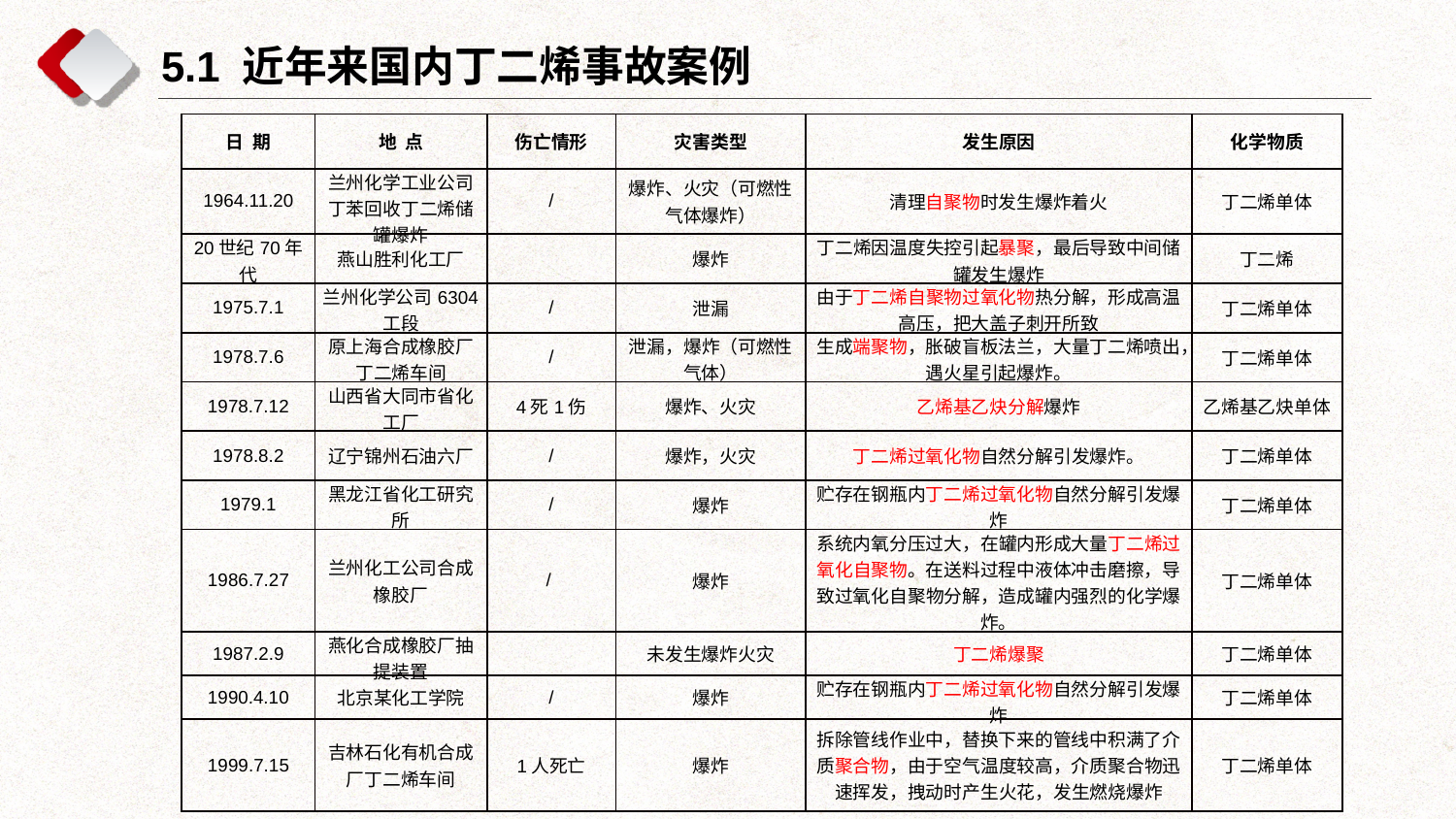

5.1 近年来国内丁二烯事故案例
| 日 期 | 地 点 | 伤亡情形 | 灾害类型 | 发生原因 | 化学物质 |
| --- | --- | --- | --- | --- | --- |
| 1964.11.20 | 兰州化学工业公司丁苯回收丁二烯储罐爆炸 | / | 爆炸、火灾（可燃性气体爆炸） | 清理自聚物时发生爆炸着火 | 丁二烯单体 |
| 20世纪70年代 | 燕山胜利化工厂 |  | 爆炸 | 丁二烯因温度失控引起暴聚，最后导致中间储罐发生爆炸 | 丁二烯 |
| 1975.7.1 | 兰州化学公司6304工段 | / | 泄漏 | 由于丁二烯自聚物过氧化物热分解，形成高温高压，把大盖子刺开所致 | 丁二烯单体 |
| 1978.7.6 | 原上海合成橡胶厂丁二烯车间 | / | 泄漏，爆炸（可燃性气体） | 生成端聚物，胀破盲板法兰，大量丁二烯喷出，遇火星引起爆炸。 | 丁二烯单体 |
| 1978.7.12 | 山西省大同市省化工厂 | 4死1伤 | 爆炸、火灾 | 乙烯基乙炔分解爆炸 | 乙烯基乙炔单体 |
| 1978.8.2 | 辽宁锦州石油六厂 | / | 爆炸，火灾 | 丁二烯过氧化物自然分解引发爆炸。 | 丁二烯单体 |
| 1979.1 | 黑龙江省化工研究所 | / | 爆炸 | 贮存在钢瓶内丁二烯过氧化物自然分解引发爆炸 | 丁二烯单体 |
| 1986.7.27 | 兰州化工公司合成橡胶厂 | / | 爆炸 | 系统内氧分压过大，在罐内形成大量丁二烯过氧化自聚物。在送料过程中液体冲击磨擦，导致过氧化自聚物分解，造成罐内强烈的化学爆炸。 | 丁二烯单体 |
| 1987.2.9 | 燕化合成橡胶厂抽提装置 |  | 未发生爆炸火灾 | 丁二烯爆聚 | 丁二烯单体 |
| 1990.4.10 | 北京某化工学院 | / | 爆炸 | 贮存在钢瓶内丁二烯过氧化物自然分解引发爆炸 | 丁二烯单体 |
| 1999.7.15 | 吉林石化有机合成厂丁二烯车间 | 1人死亡 | 爆炸 | 拆除管线作业中，替换下来的管线中积满了介质聚合物，由于空气温度较高，介质聚合物迅速挥发，拽动时产生火花，发生燃烧爆炸 | 丁二烯单体 |